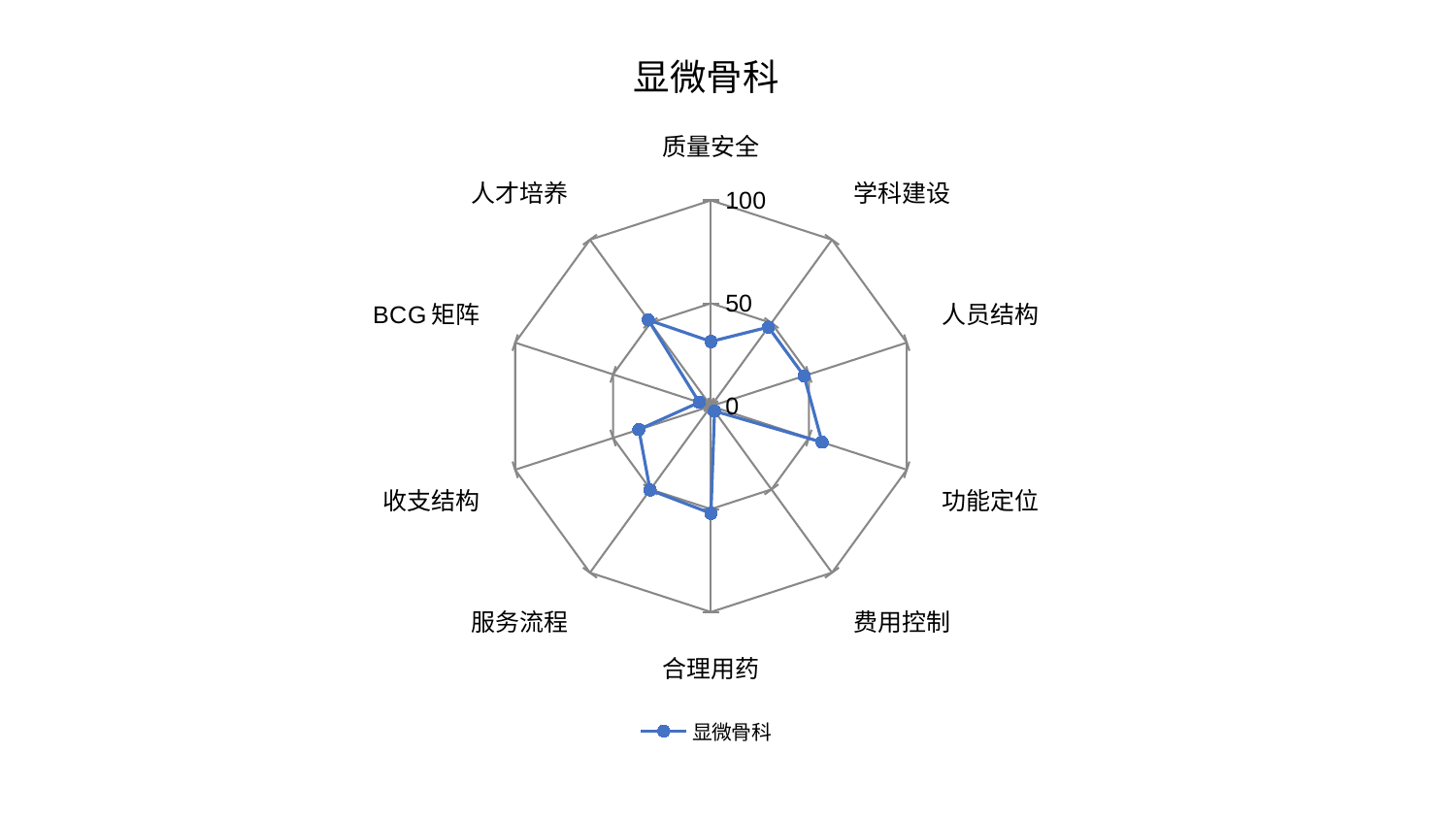

### Chart: 显微骨科

| Category | 显微骨科 |
|---|---|
| 质量安全 | 31.440281874945534 |
| 学科建设 | 47.483321163414615 |
| 人员结构 | 47.55029325777698 |
| 功能定位 | 56.756277325144424 |
| 费用控制 | 2.939733185492392 |
| 合理用药 | 52.08121486497701 |
| 服务流程 | 50.34498770013815 |
| 收支结构 | 36.84539524932729 |
| BCG矩阵 | 6.005338782553257 |
| 人才培养 | 51.77963790222926 |
153